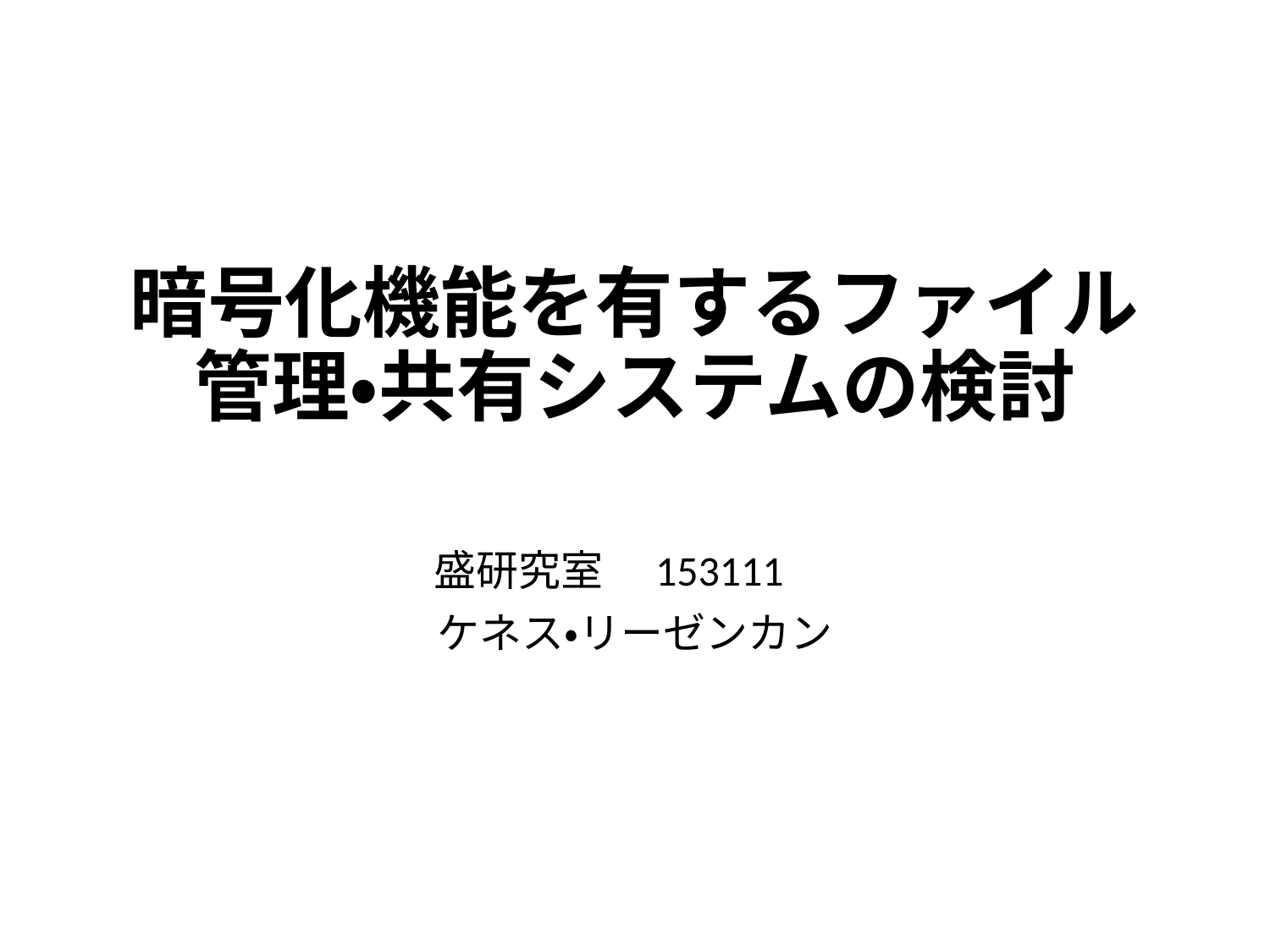

# 暗号化機能を有するファイル管理・共有システムの検討

盛研究室　153111
ケネス・リーゼンカン